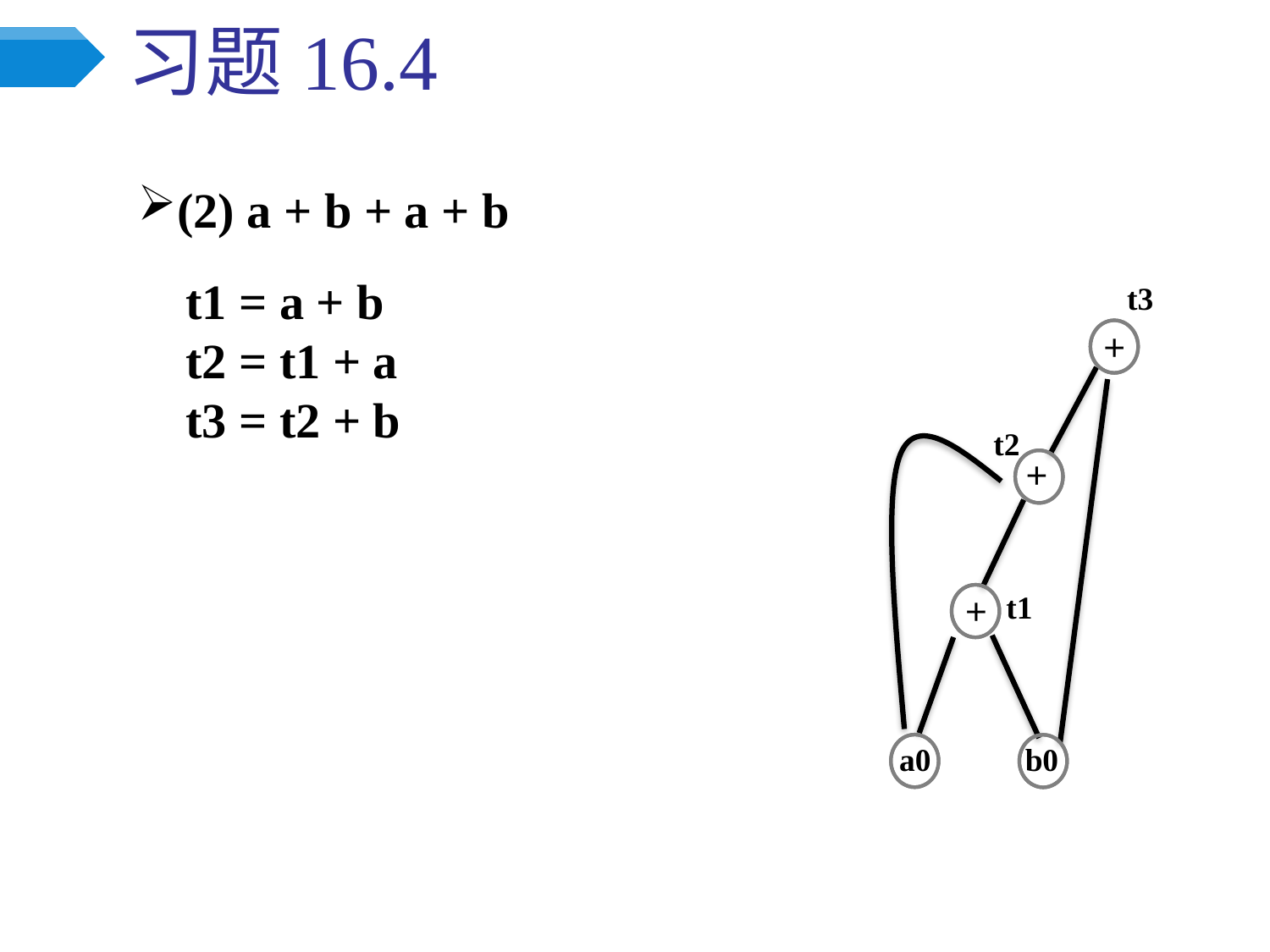

# 习题16.4
(2) a + b + a + b
t1 = a + b
t2 = t1 + a
t3 = t2 + b
t3
+

t2

+

t1
+

a0

b0